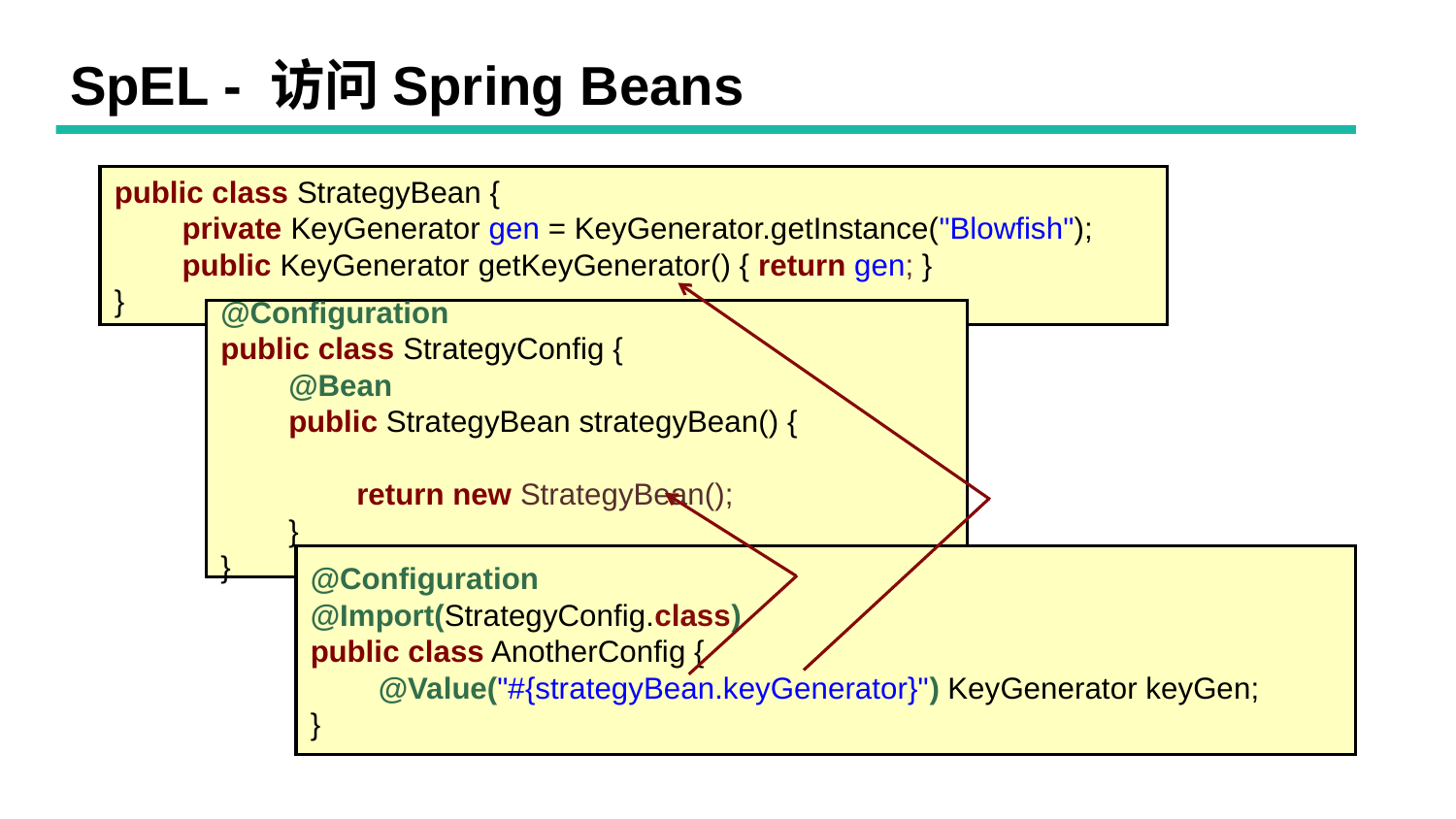

# SpEL - 访问Spring Beans
public class StrategyBean {
        private KeyGenerator gen = KeyGenerator.getInstance("Blowfish");
        public KeyGenerator getKeyGenerator() { return gen; }
}
@Configuration
public class StrategyConfig {
        @Bean
        public StrategyBean strategyBean() {
                return new StrategyBean();
        }
}
@Configuration
@Import(StrategyConfig.class)
public class AnotherConfig {
        @Value("#{strategyBean.keyGenerator}") KeyGenerator keyGen;
}